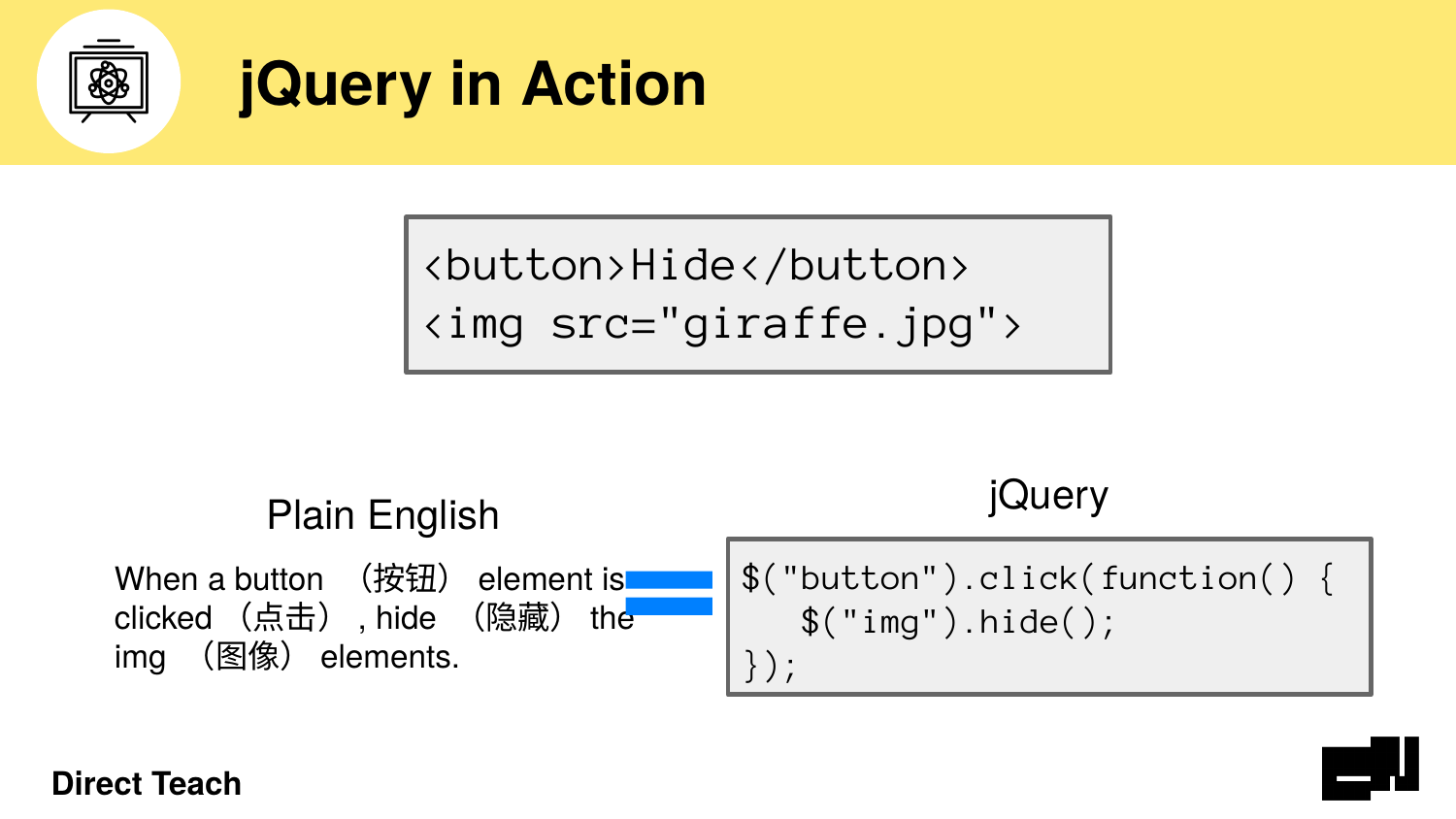

# jQuery in Action
<button>Hide</button>
<img src="giraffe.jpg">
jQuery
Plain English
When a button （按钮）element is clicked（点击）, hide （隐藏）the img （图像）elements.
$("button").click(function() {
   $("img").hide();
});